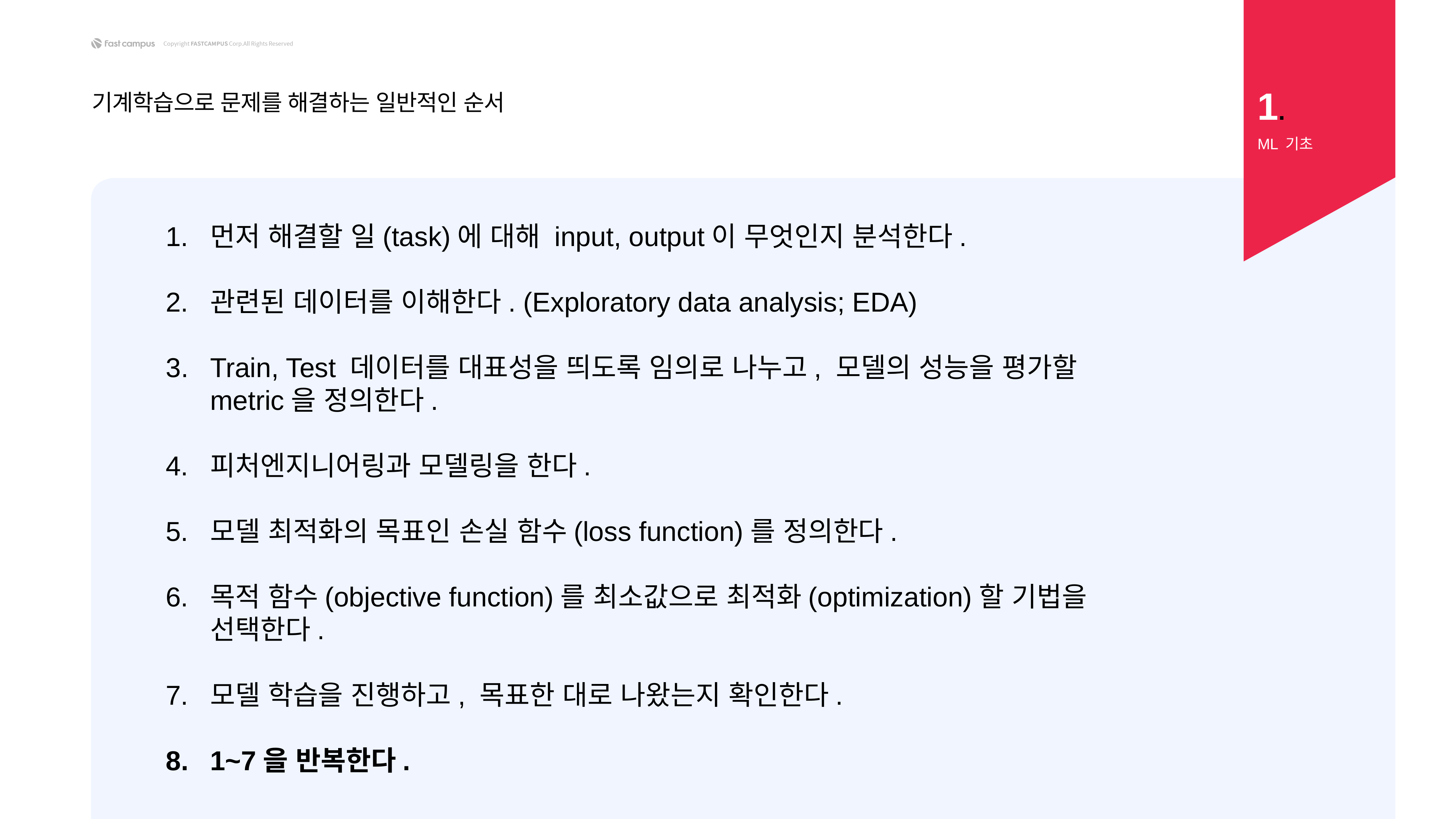

1.
기계학습으로 문제를 해결하는 일반적인 순서
ML 기초

먼저 해결할 일(task)에 대해 input, output이 무엇인지 분석한다.

관련된 데이터를 이해한다. (Exploratory data analysis; EDA)

Train, Test 데이터를 대표성을 띄도록 임의로 나누고, 모델의 성능을 평가할 metric을 정의한다.

피처엔지니어링과 모델링을 한다.

모델 최적화의 목표인 손실 함수(loss function)를 정의한다.

목적 함수(objective function)를 최소값으로 최적화(optimization)할 기법을 선택한다.

모델 학습을 진행하고, 목표한 대로 나왔는지 확인한다.

1~7을 반복한다.